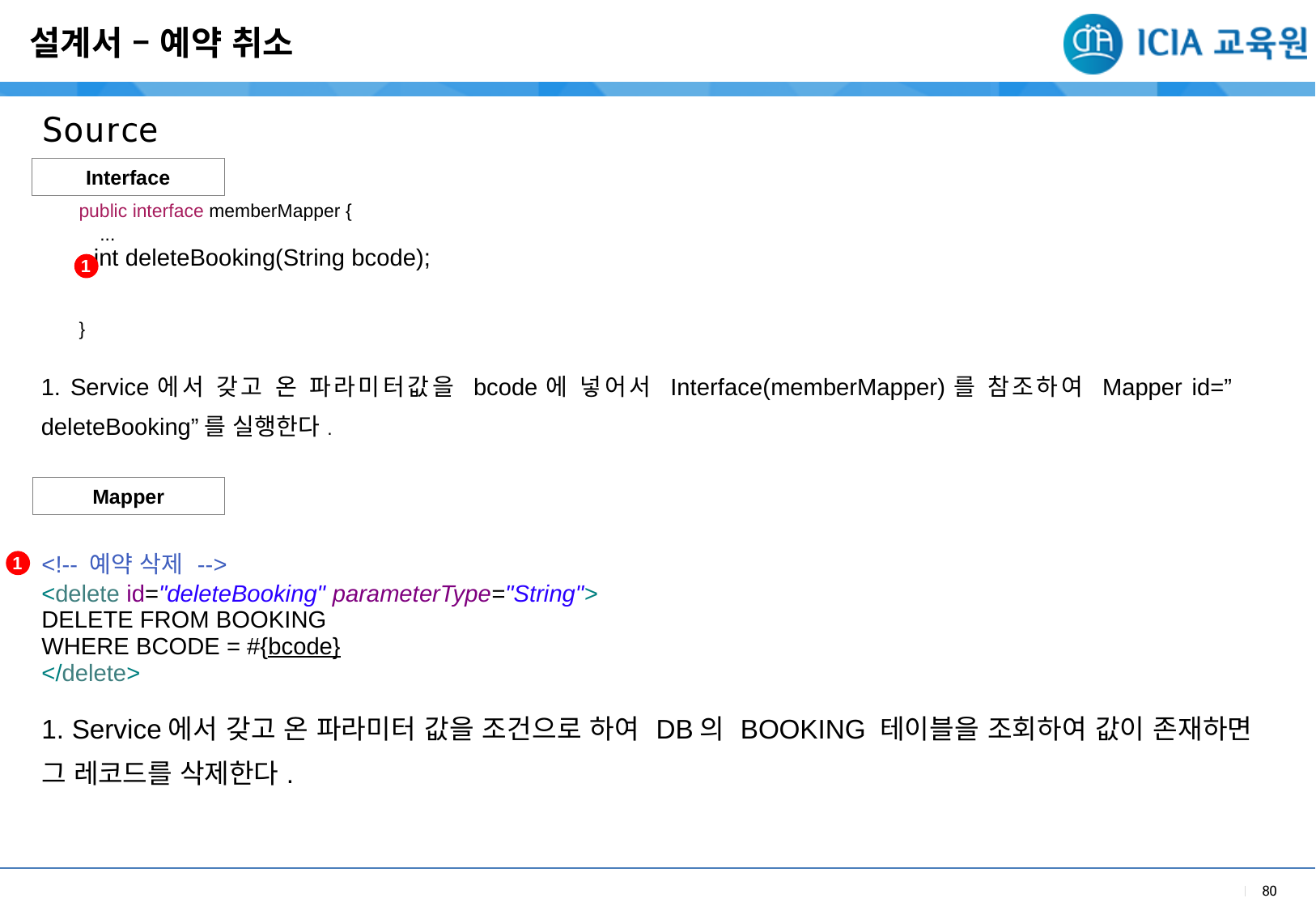

설계서 – 예약 취소
Source
Interface
| public interface memberMapper { ... int deleteBooking(String bcode); } |
| --- |
| 1. Service에서 갖고 온 파라미터값을 bcode에 넣어서 Interface(memberMapper)를 참조하여 Mapper id=” deleteBooking”를 실행한다. |
|  |
1

Mapper
1

| <!-- 예약 삭제 --> <delete id="deleteBooking" parameterType="String"> DELETE FROM BOOKING WHERE BCODE = #{bcode} </delete> |
| --- |
| 1. Service에서 갖고 온 파라미터 값을 조건으로 하여 DB의 BOOKING 테이블을 조회하여 값이 존재하면 그 레코드를 삭제한다. |